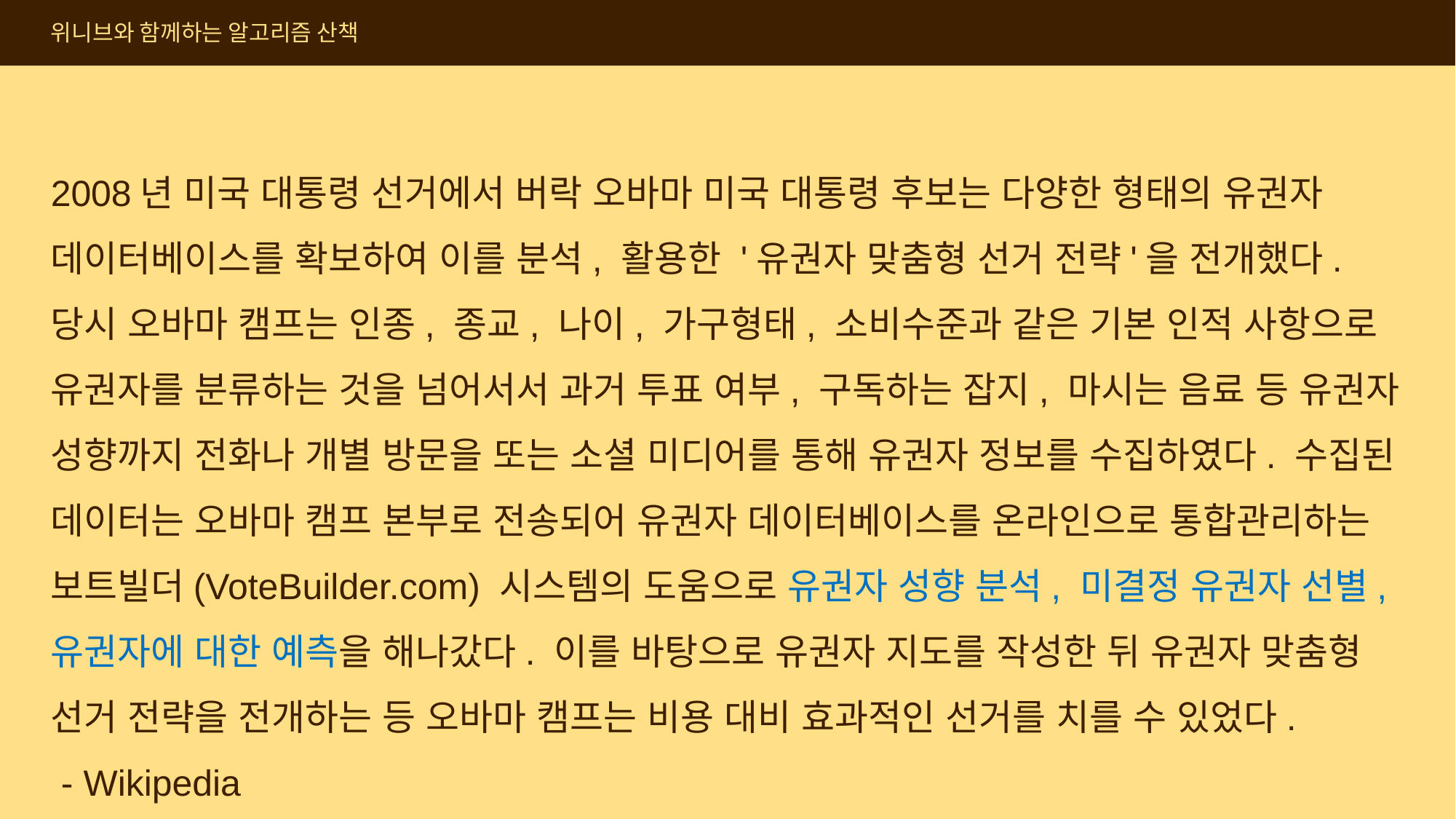

위니브와 함께하는 알고리즘 산책
2008년 미국 대통령 선거에서 버락 오바마 미국 대통령 후보는 다양한 형태의 유권자 데이터베이스를 확보하여 이를 분석, 활용한 '유권자 맞춤형 선거 전략'을 전개했다. 당시 오바마 캠프는 인종, 종교, 나이, 가구형태, 소비수준과 같은 기본 인적 사항으로 유권자를 분류하는 것을 넘어서서 과거 투표 여부, 구독하는 잡지, 마시는 음료 등 유권자 성향까지 전화나 개별 방문을 또는 소셜 미디어를 통해 유권자 정보를 수집하였다. 수집된 데이터는 오바마 캠프 본부로 전송되어 유권자 데이터베이스를 온라인으로 통합관리하는 보트빌더(VoteBuilder.com) 시스템의 도움으로 유권자 성향 분석, 미결정 유권자 선별, 유권자에 대한 예측을 해나갔다. 이를 바탕으로 유권자 지도를 작성한 뒤 유권자 맞춤형 선거 전략을 전개하는 등 오바마 캠프는 비용 대비 효과적인 선거를 치를 수 있었다.
 - Wikipedia